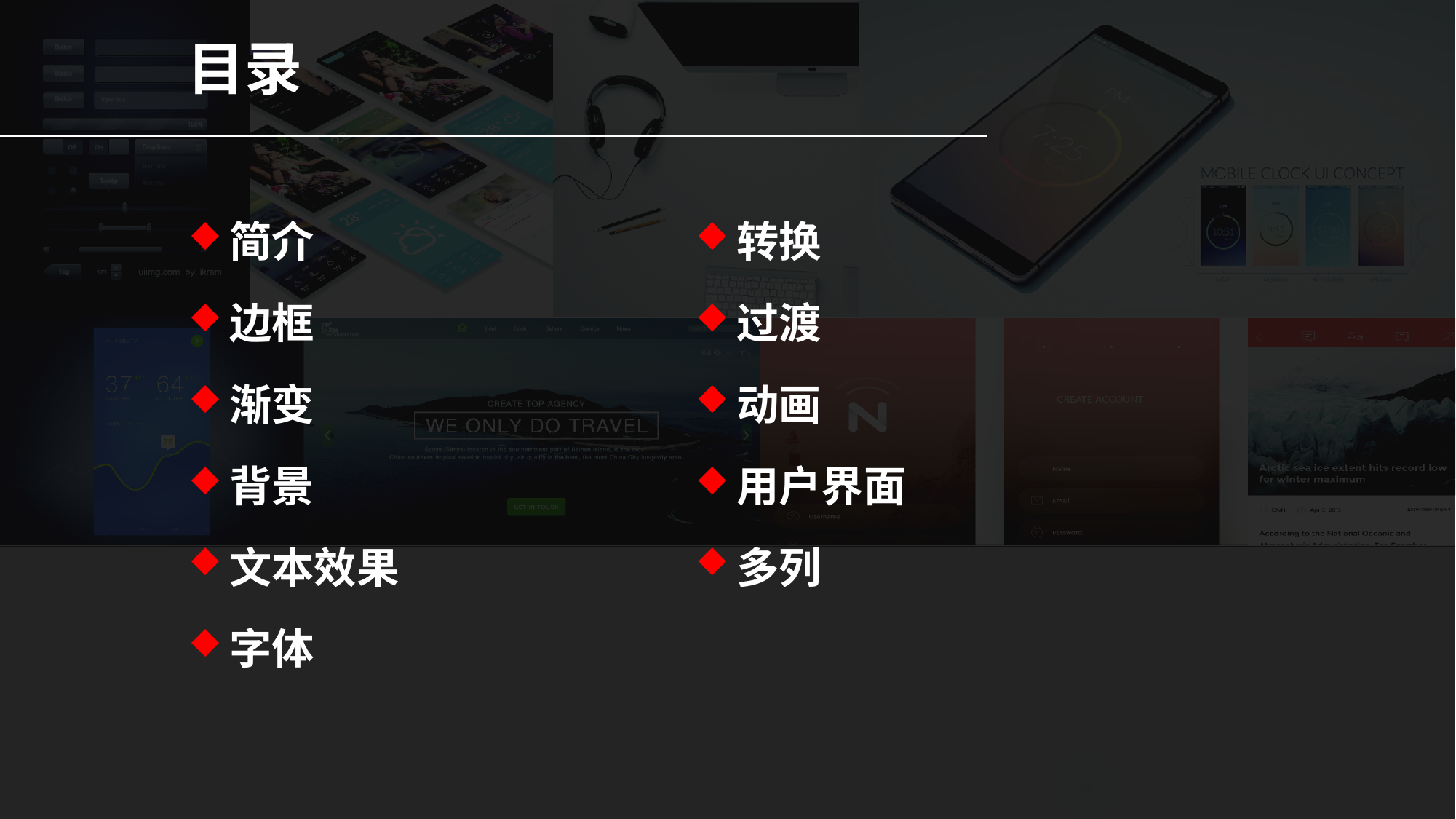

目录
简介
边框
渐变
背景
文本效果
字体

转换
过渡
动画
用户界面
多列